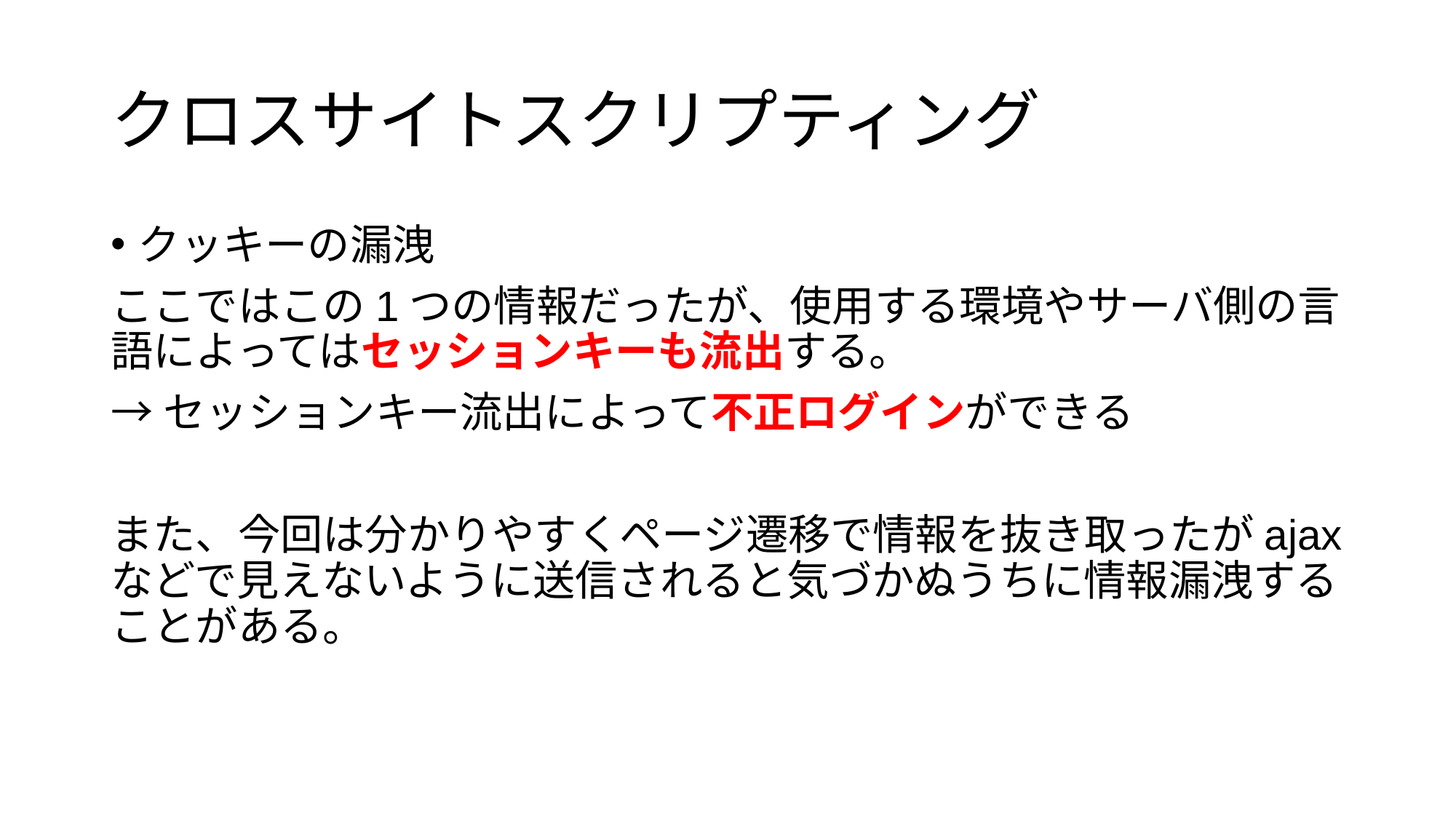

# クロスサイトスクリプティング
クッキーの漏洩
ここではこの1つの情報だったが、使用する環境やサーバ側の言語によってはセッションキーも流出する。
→セッションキー流出によって不正ログインができる

また、今回は分かりやすくページ遷移で情報を抜き取ったがajaxなどで見えないように送信されると気づかぬうちに情報漏洩することがある。